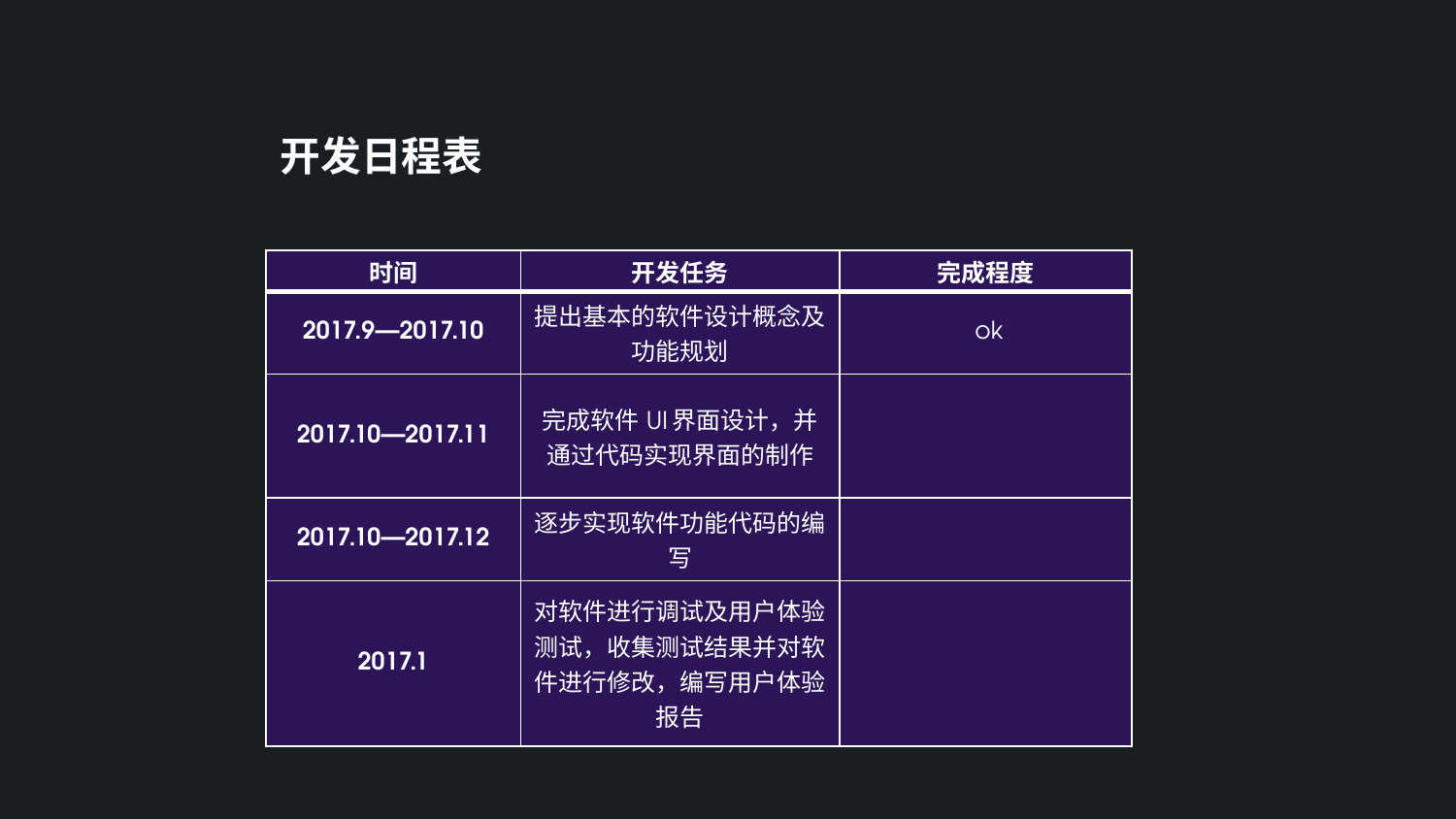

开发日程表
| 时间 | 开发任务 | 完成程度 |
| --- | --- | --- |
| 2017.9—2017.10 | 提出基本的软件设计概念及功能规划 | ok |
| 2017.10—2017.11 | 完成软件UI界面设计，并通过代码实现界面的制作 |  |
| 2017.10—2017.12 | 逐步实现软件功能代码的编写 |  |
| 2017.1 | 对软件进行调试及用户体验测试，收集测试结果并对软件进行修改，编写用户体验报告 |  |